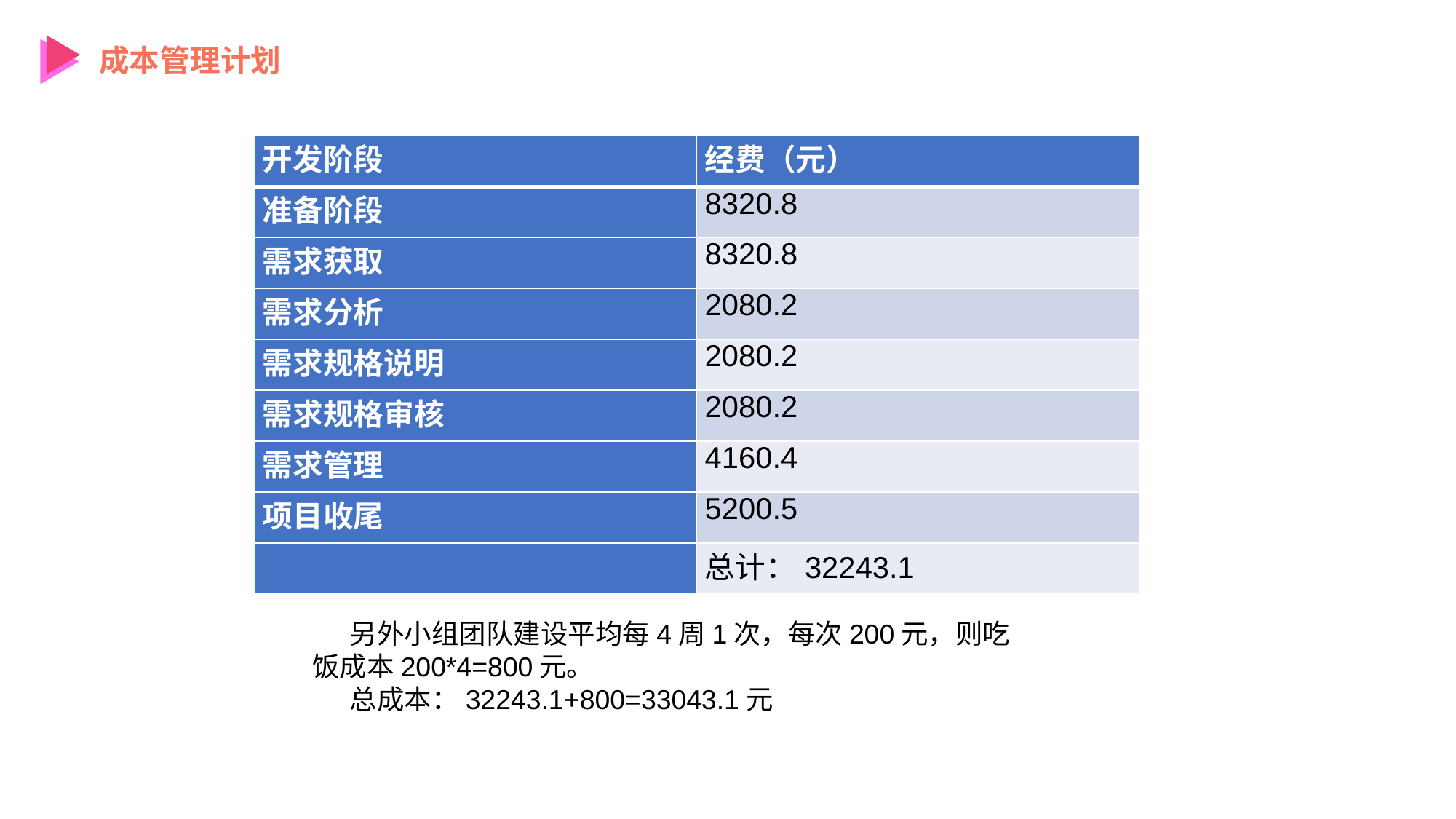

成本管理计划
| 开发阶段 | 经费（元） |
| --- | --- |
| 准备阶段 | 8320.8 |
| 需求获取 | 8320.8 |
| 需求分析 | 2080.2 |
| 需求规格说明 | 2080.2 |
| 需求规格审核 | 2080.2 |
| 需求管理 | 4160.4 |
| 项目收尾 | 5200.5 |
|  | 总计：32243.1 |
     另外小组团队建设平均每4周1次，每次200元，则吃饭成本200*4=800元。
     总成本：32243.1+800=33043.1元